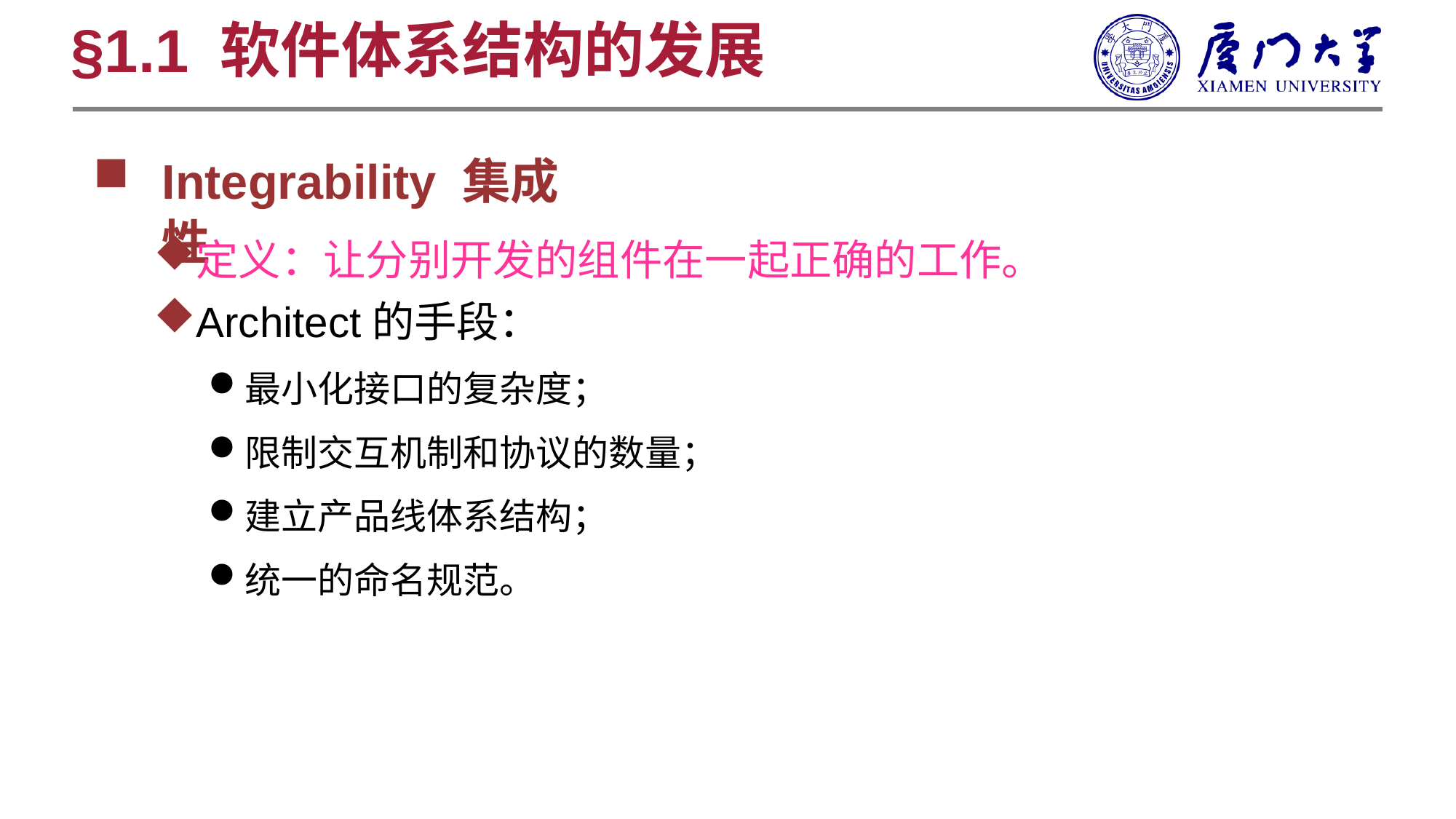

§1.1 软件体系结构的发展
Integrability 集成性
定义：让分别开发的组件在一起正确的工作。
Architect的手段：
最小化接口的复杂度；
限制交互机制和协议的数量；
建立产品线体系结构；
统一的命名规范。